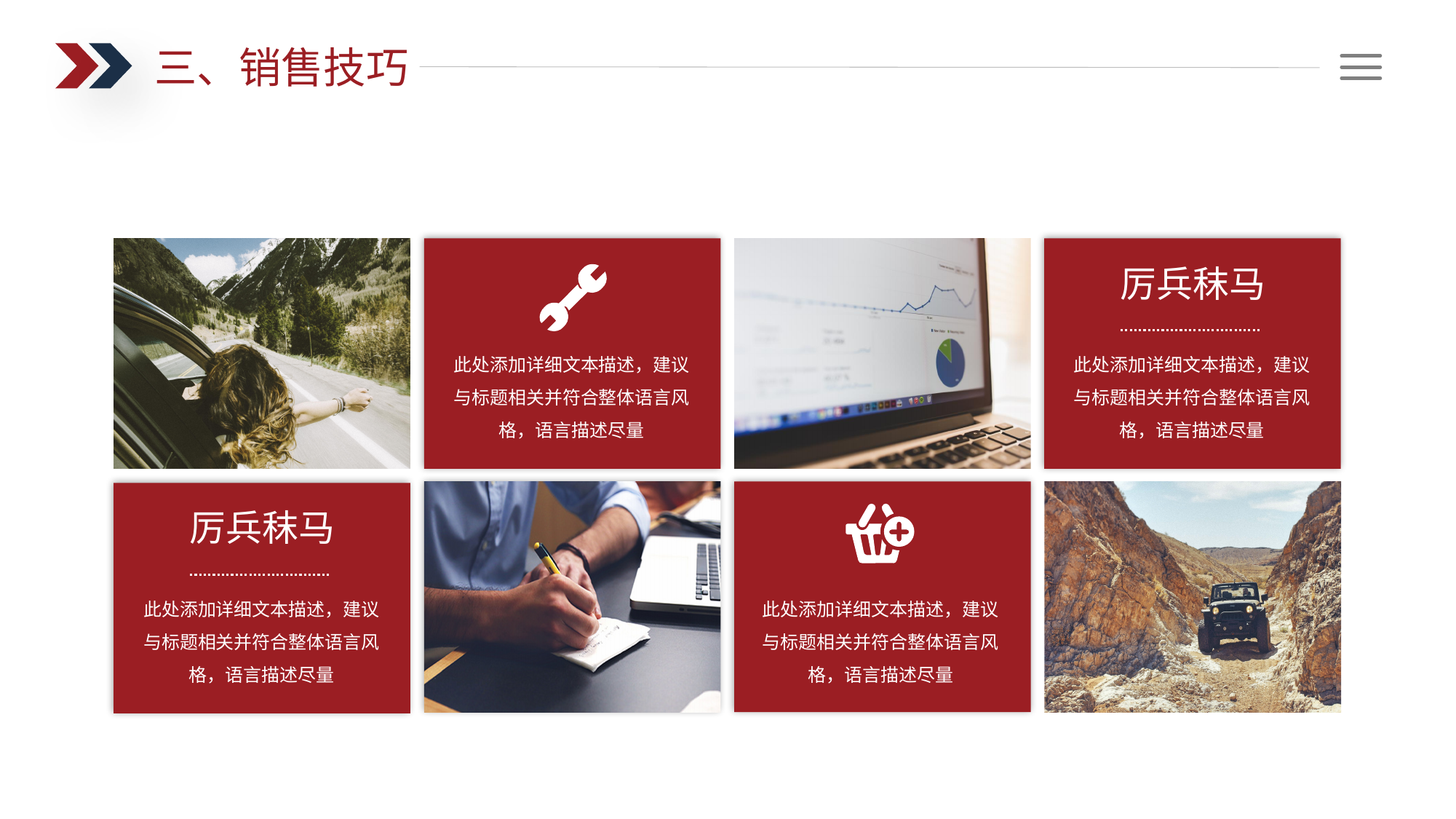

三、销售技巧

此处添加详细文本描述，建议与标题相关并符合整体语言风格，语言描述尽量

厉兵秣马
此处添加详细文本描述，建议与标题相关并符合整体语言风格，语言描述尽量

此处添加详细文本描述，建议与标题相关并符合整体语言风格，语言描述尽量

厉兵秣马
此处添加详细文本描述，建议与标题相关并符合整体语言风格，语言描述尽量